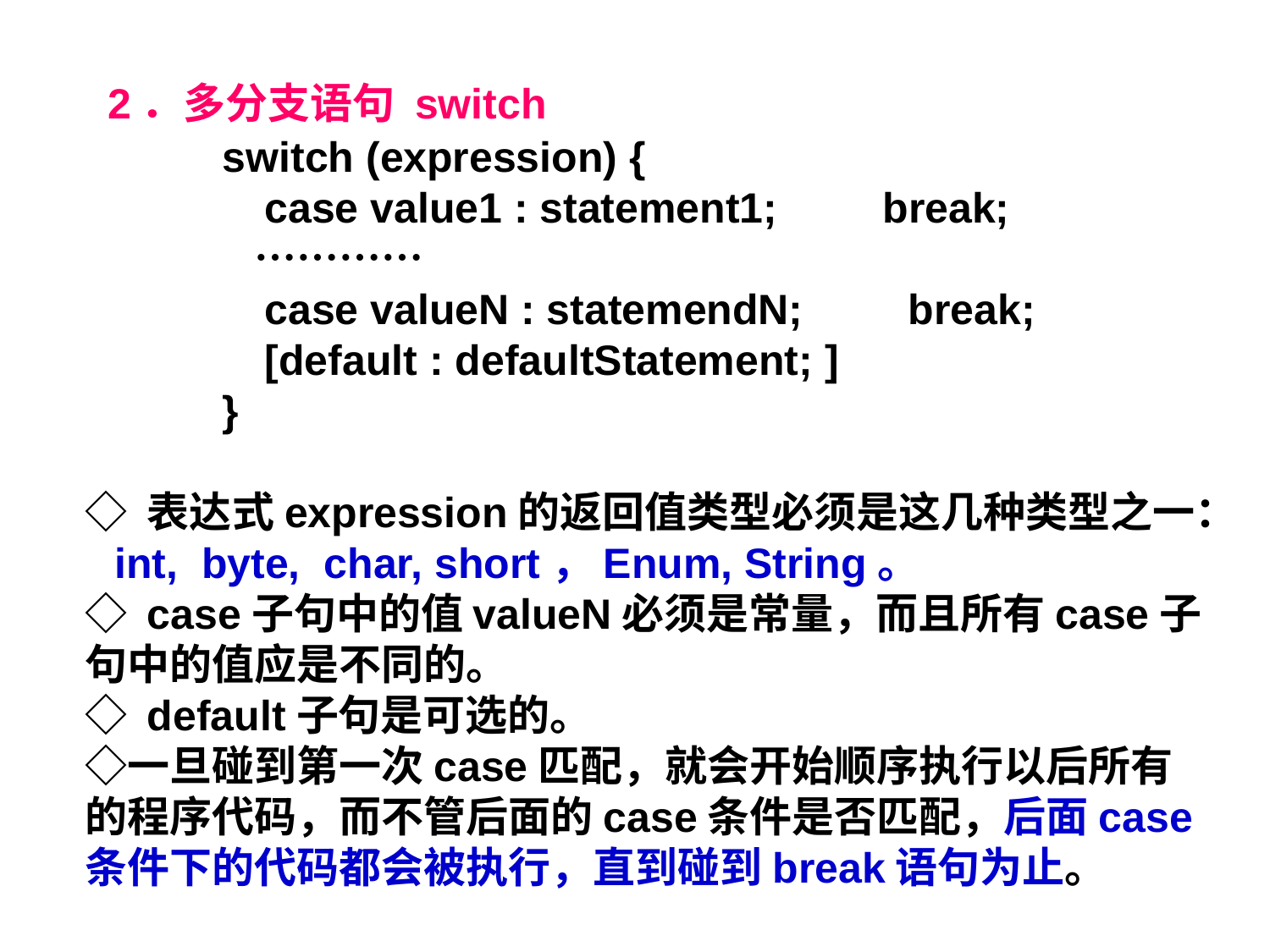

2．多分支语句 switch
　　　switch (expression) {
　　　　case value1 : statement1;　　break;
　　　　…………
　　　　case valueN : statemendN;　　break;
　　　　[default : defaultStatement; ]
　　　}
◇ 表达式expression的返回值类型必须是这几种类型之一：  int,  byte,  char, short，Enum, String。
◇ case子句中的值valueN必须是常量，而且所有case子句中的值应是不同的。
◇ default子句是可选的。
◇一旦碰到第一次case匹配，就会开始顺序执行以后所有的程序代码，而不管后面的case条件是否匹配，后面case条件下的代码都会被执行，直到碰到break语句为止。